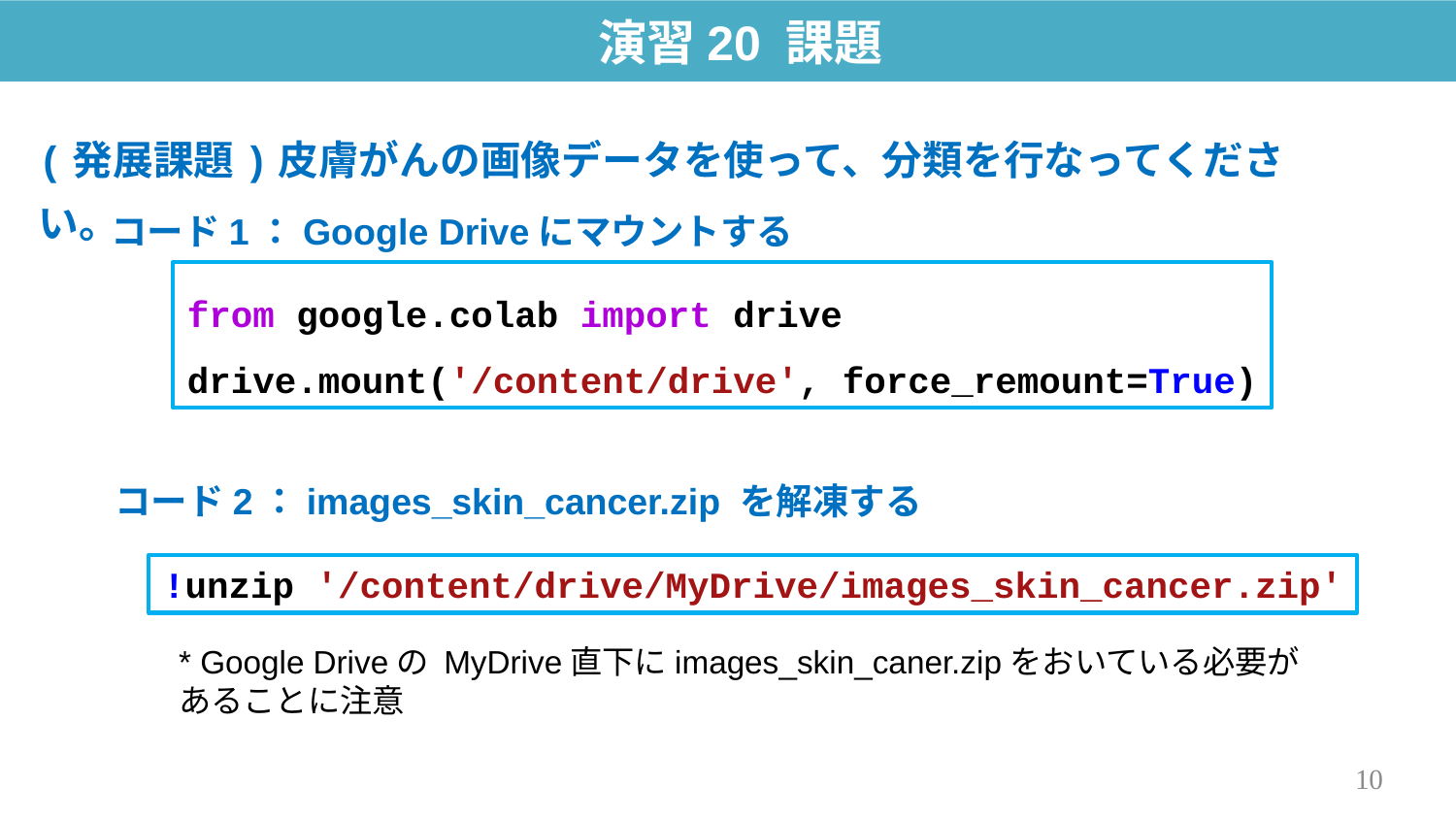

演習20 課題
(発展課題)皮膚がんの画像データを使って、分類を行なってください。
コード1：Google Driveにマウントする
from google.colab import drive
drive.mount('/content/drive', force_remount=True)
コード2：images_skin_cancer.zip を解凍する
!unzip '/content/drive/MyDrive/images_skin_cancer.zip'
* Google Driveの MyDrive直下にimages_skin_caner.zipをおいている必要があることに注意
10